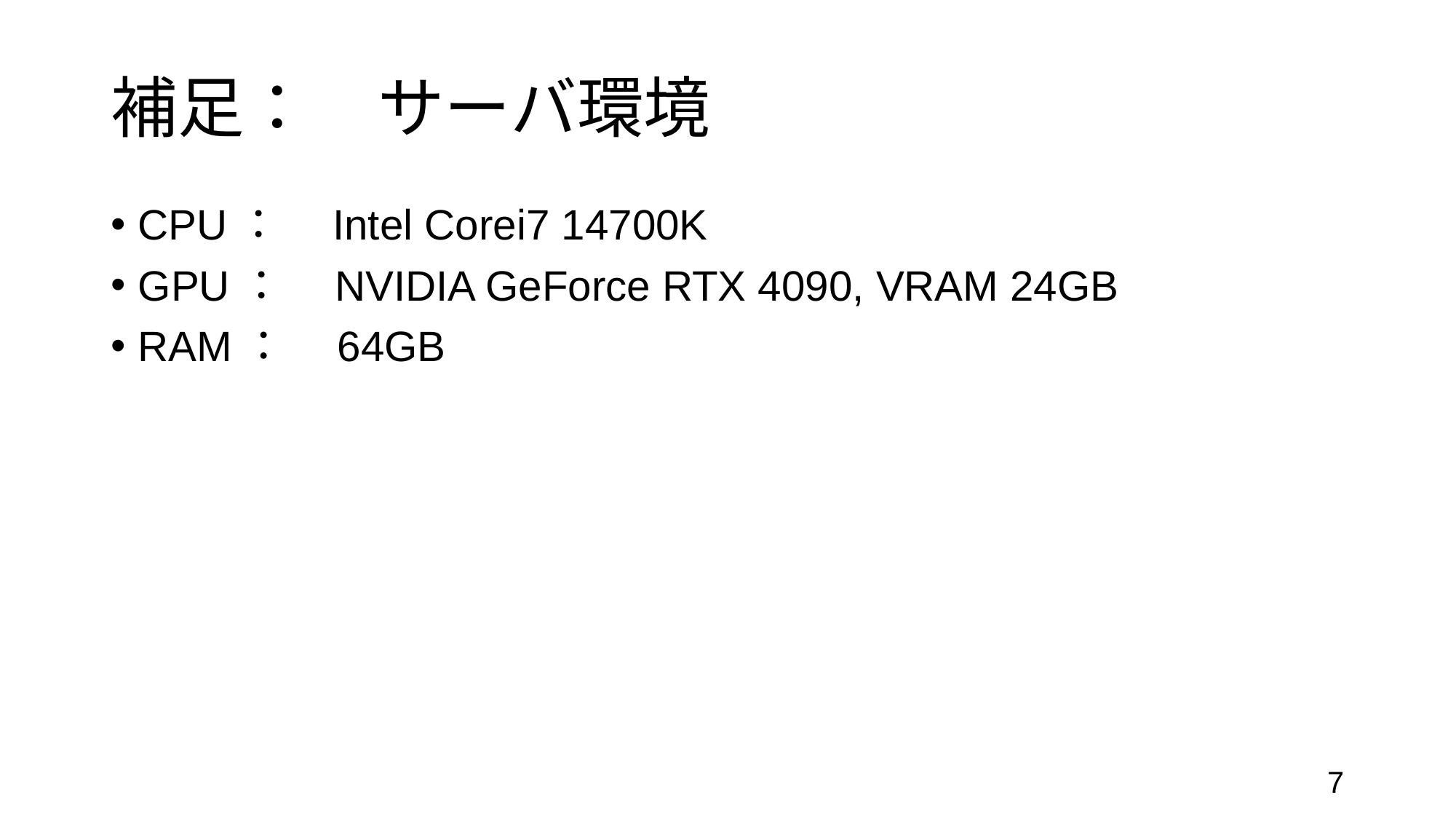

# 補足：　サーバ環境
CPU：　Intel Corei7 14700K
GPU：　NVIDIA GeForce RTX 4090, VRAM 24GB
RAM：　64GB

7